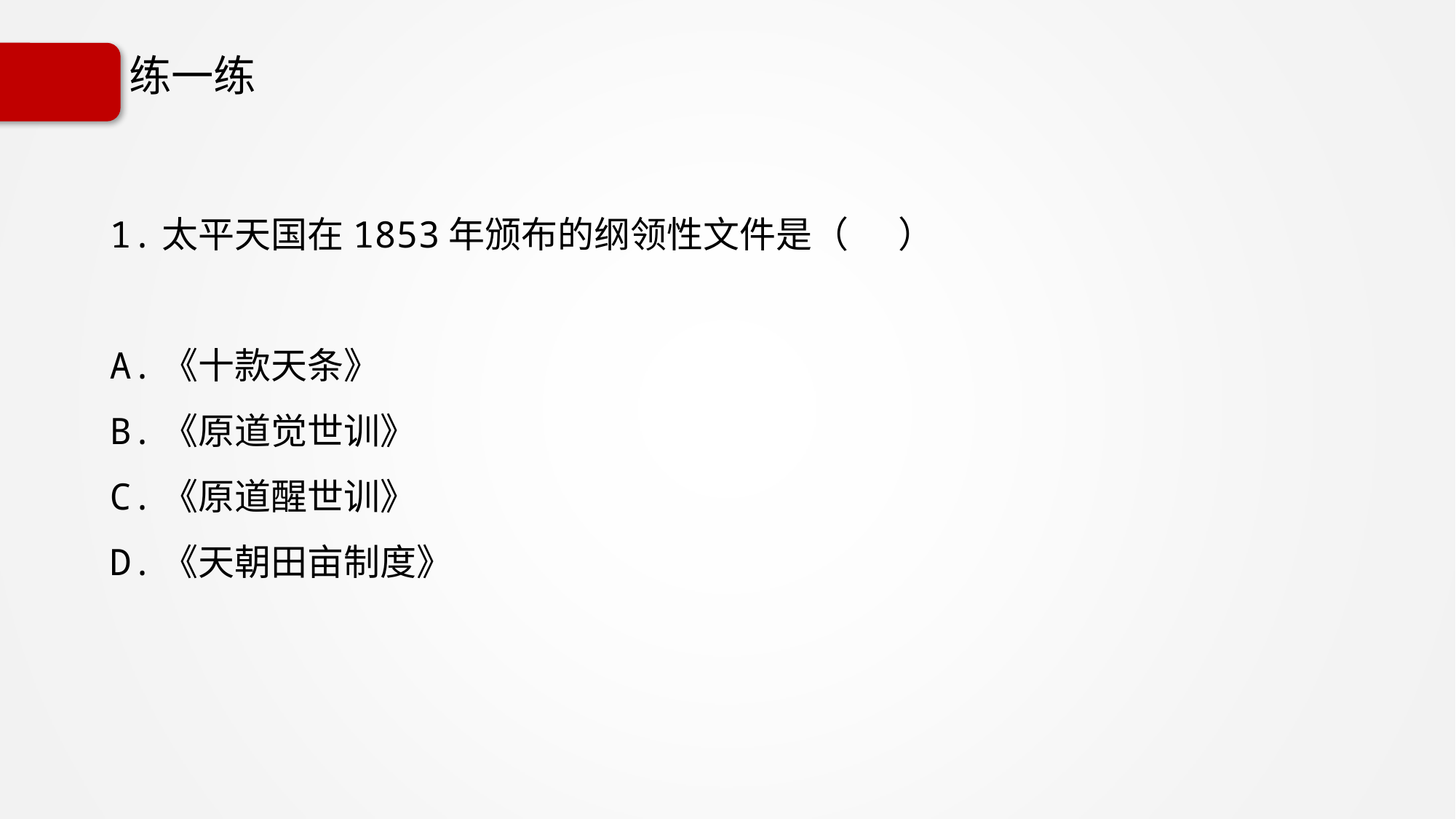

# 练一练
1.太平天国在1853年颁布的纲领性文件是（      ）

A.《十款天条》
B.《原道觉世训》
C.《原道醒世训》
D.《天朝田亩制度》